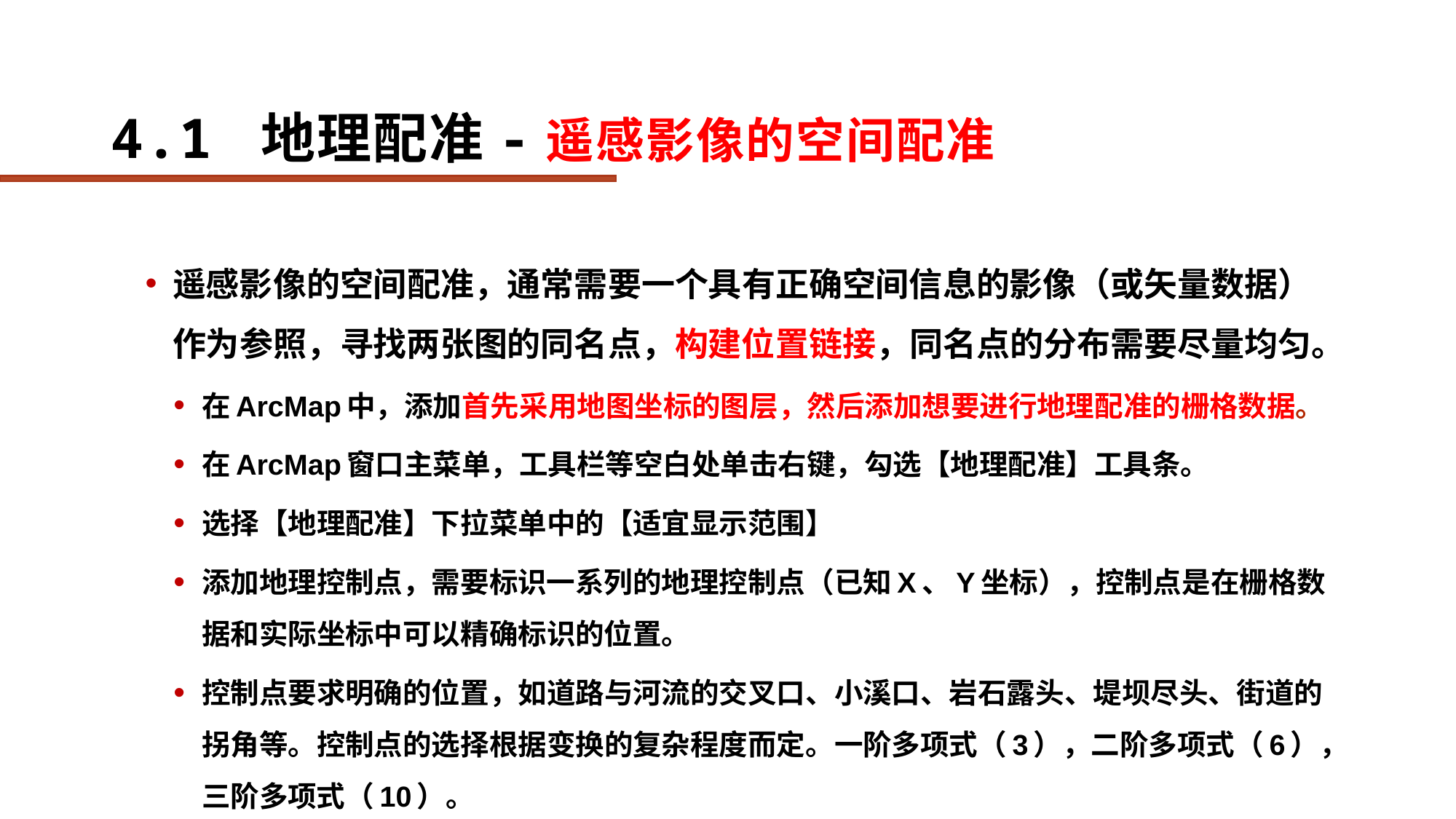

# 4.1 地理配准-遥感影像的空间配准
遥感影像的空间配准，通常需要一个具有正确空间信息的影像（或矢量数据）作为参照，寻找两张图的同名点，构建位置链接，同名点的分布需要尽量均匀。
在ArcMap中，添加首先采用地图坐标的图层，然后添加想要进行地理配准的栅格数据。
在ArcMap窗口主菜单，工具栏等空白处单击右键，勾选【地理配准】工具条。
选择【地理配准】下拉菜单中的【适宜显示范围】
添加地理控制点，需要标识一系列的地理控制点（已知X、Y坐标），控制点是在栅格数据和实际坐标中可以精确标识的位置。
控制点要求明确的位置，如道路与河流的交叉口、小溪口、岩石露头、堤坝尽头、街道的拐角等。控制点的选择根据变换的复杂程度而定。一阶多项式（3），二阶多项式（6），三阶多项式（10）。